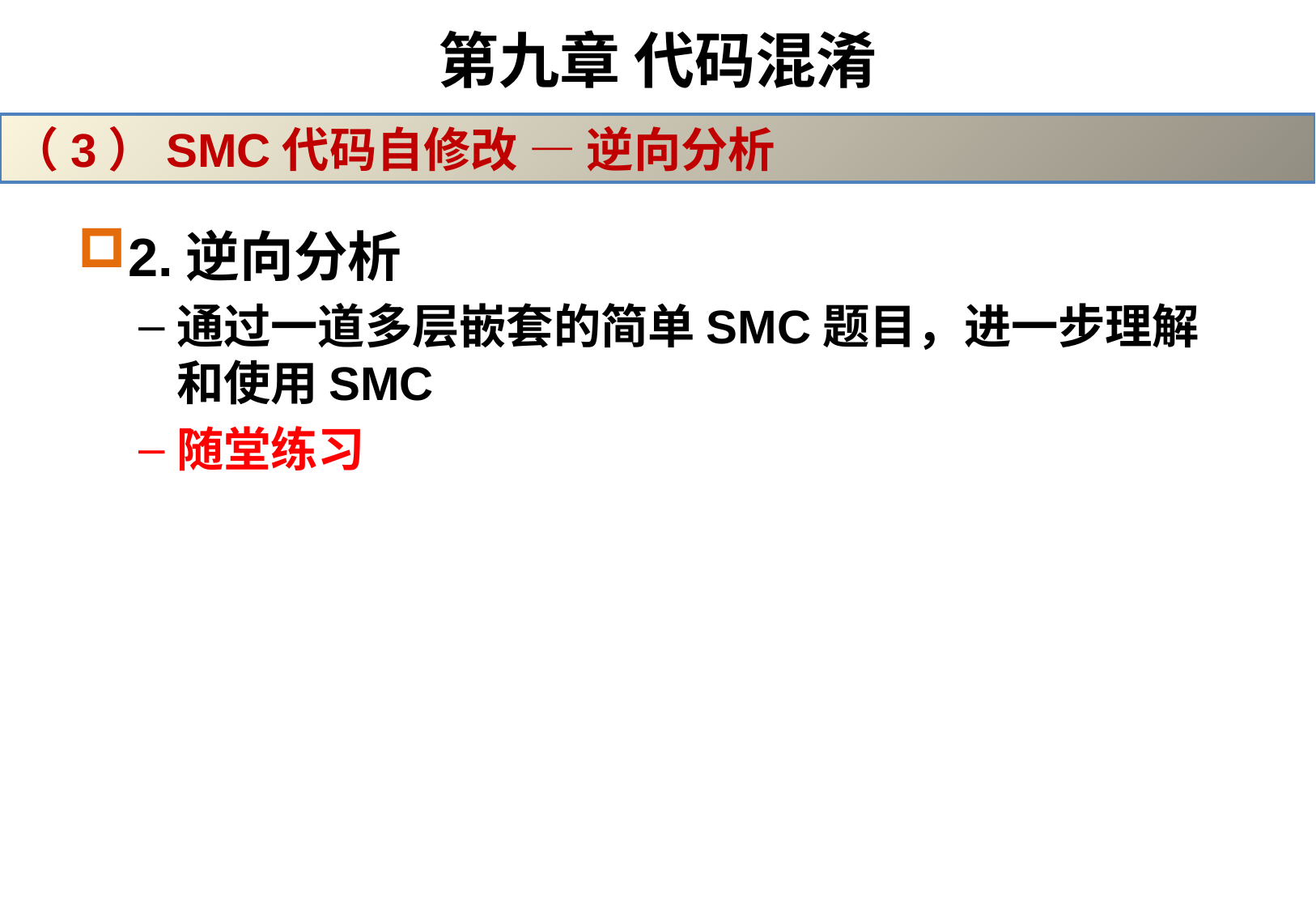

# 第九章 代码混淆
（3）SMC代码自修改 — 逆向分析
2.逆向分析
通过一道多层嵌套的简单SMC题目，进一步理解和使用SMC
随堂练习